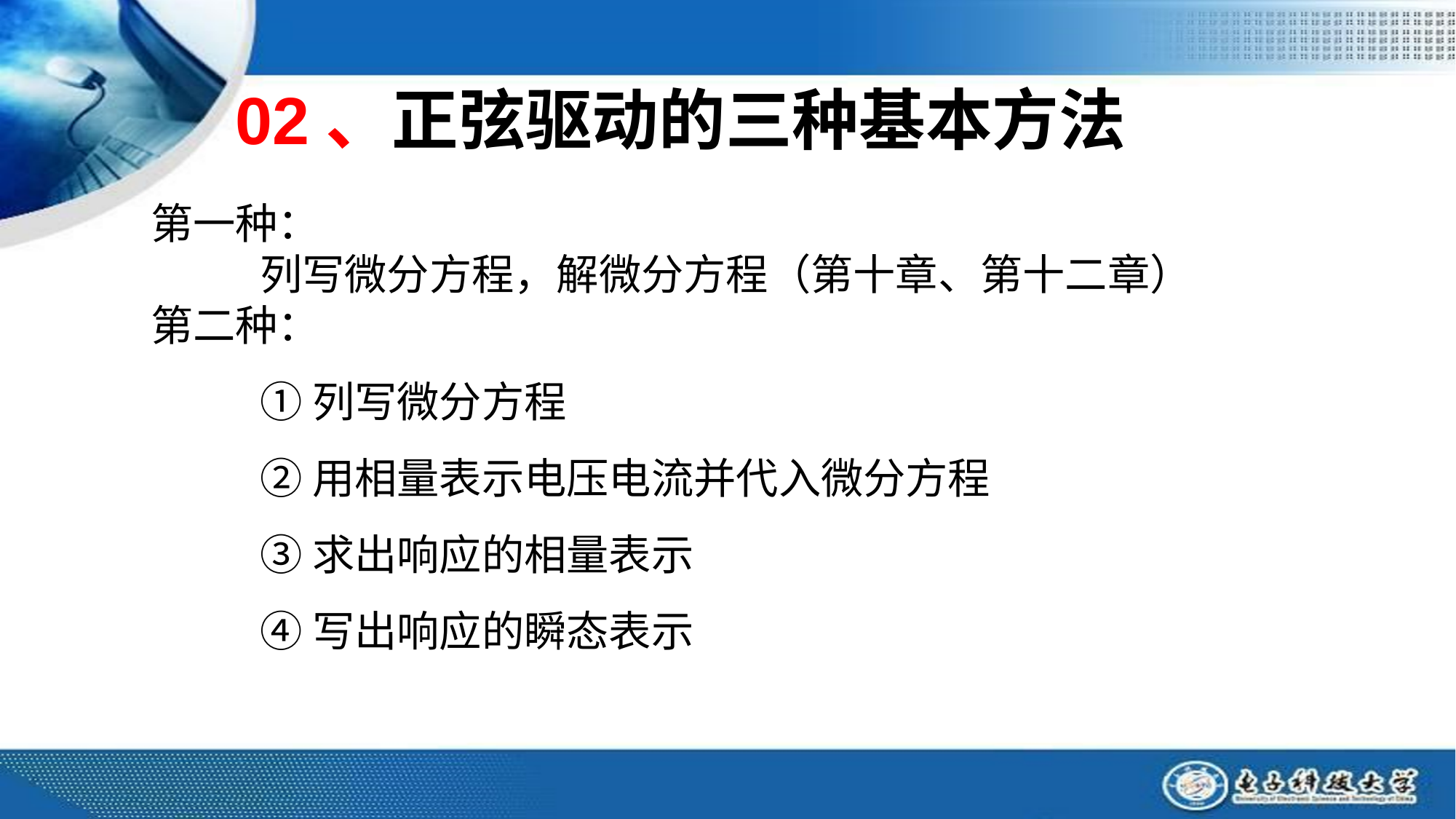

02、正弦驱动的三种基本方法
第一种：
	列写微分方程，解微分方程（第十章、第十二章）
第二种：
	①列写微分方程
	②用相量表示电压电流并代入微分方程
	③求出响应的相量表示
	④写出响应的瞬态表示